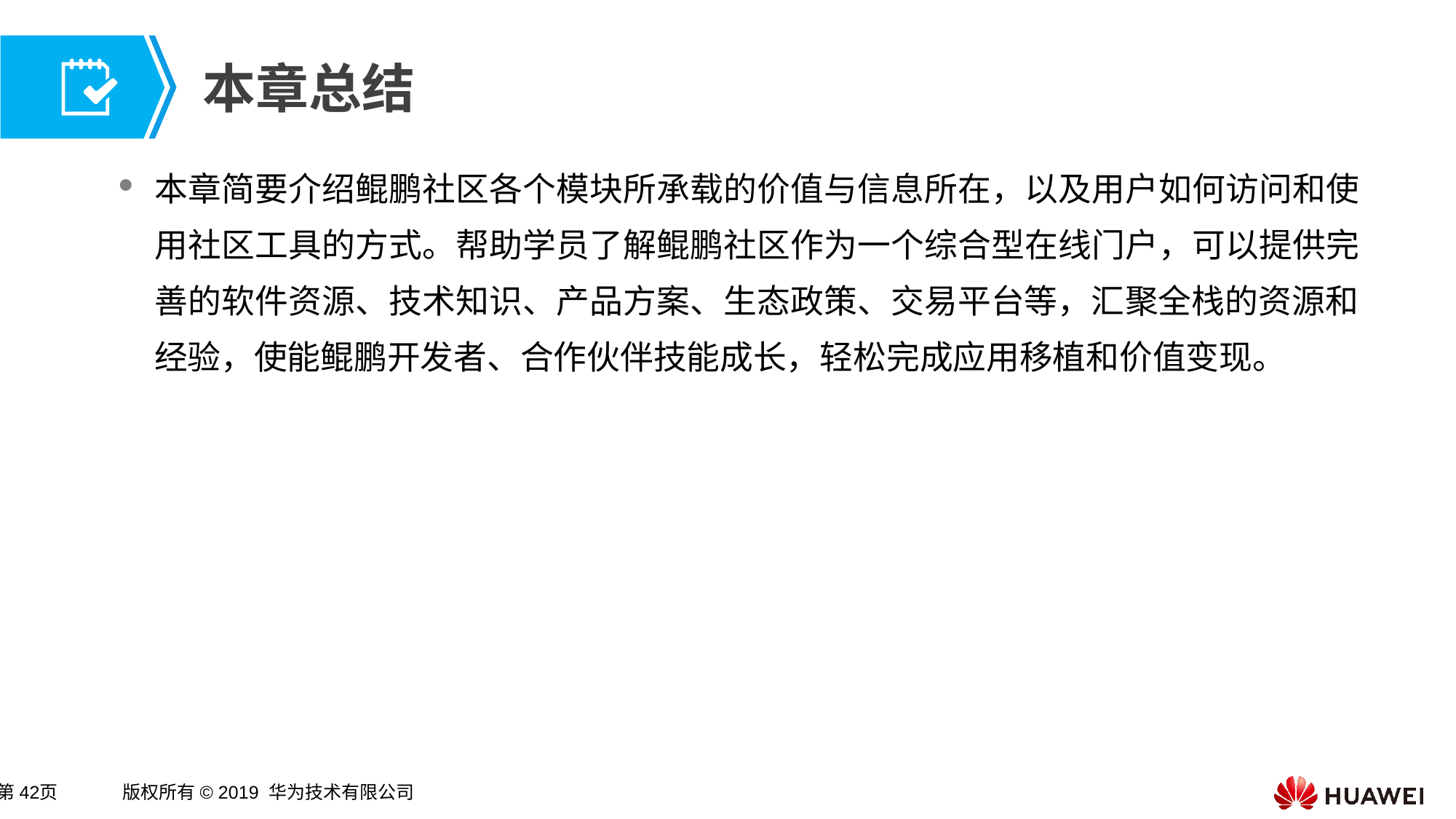

本章简要介绍鲲鹏社区各个模块所承载的价值与信息所在，以及用户如何访问和使用社区工具的方式。帮助学员了解鲲鹏社区作为一个综合型在线门户，可以提供完善的软件资源、技术知识、产品方案、生态政策、交易平台等，汇聚全栈的资源和经验，使能鲲鹏开发者、合作伙伴技能成长，轻松完成应用移植和价值变现。